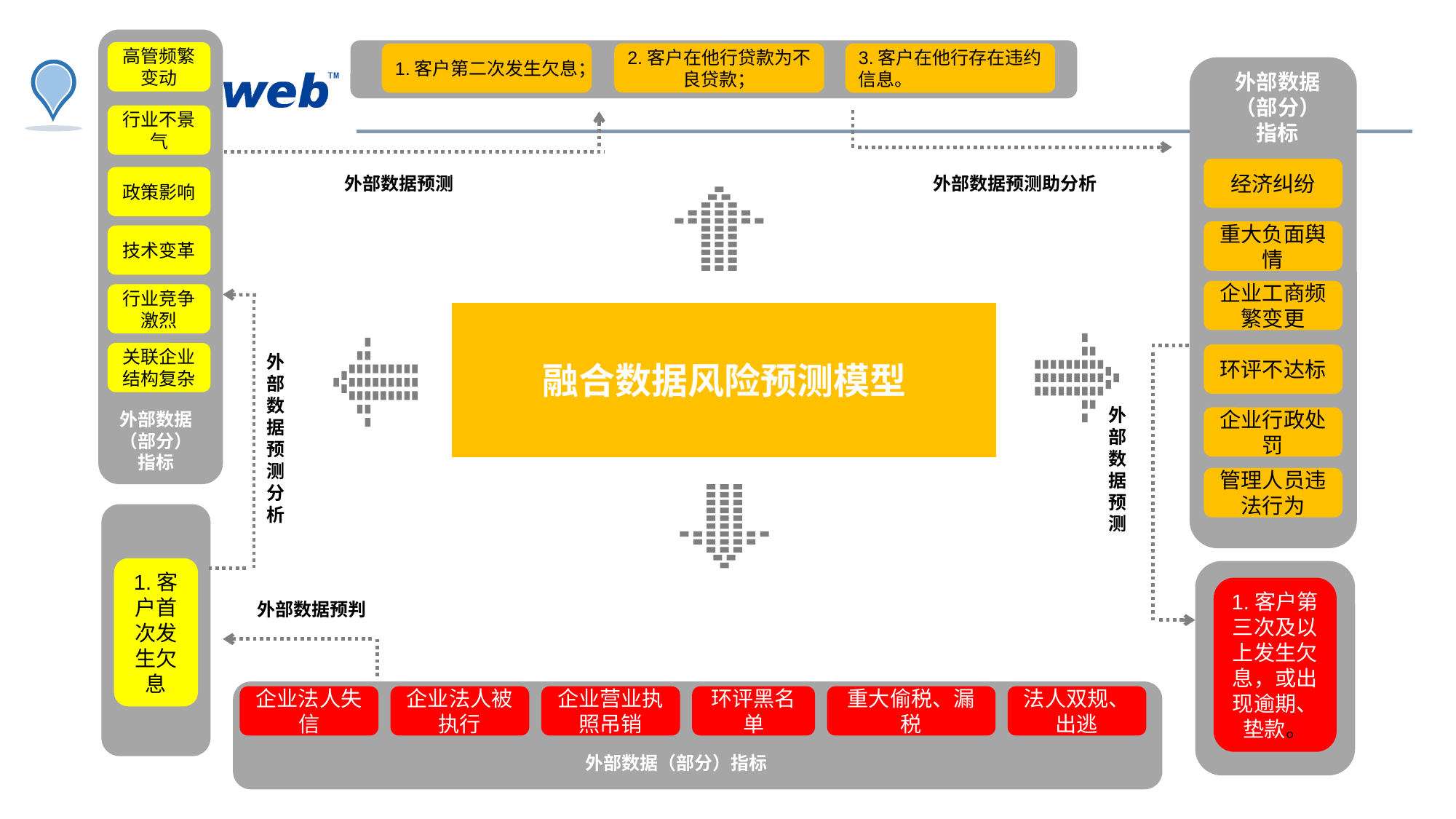

高管频繁变动
2.客户在他行贷款为不良贷款；
1.客户第二次发生欠息；
3.客户在他行存在违约信息。

外部数据（部分）指标
行业不景气
经济纠纷
外部数据预测助分析
外部数据预测
政策影响

重大负面舆情
技术变革
企业工商频繁变更
行业竞争激烈
融合数据风险预测模型

关联企业结构复杂
环评不达标
外部数据预测分析
外部数据预测
外部数据（部分）指标
企业行政处罚
管理人员违法行为

1.客户首次发生欠息

1.客户第三次及以上发生欠息，或出现逾期、垫款。
外部数据预判

企业法人失信
企业法人被执行
企业营业执照吊销
环评黑名单
重大偷税、漏税
法人双规、出逃
外部数据（部分）指标